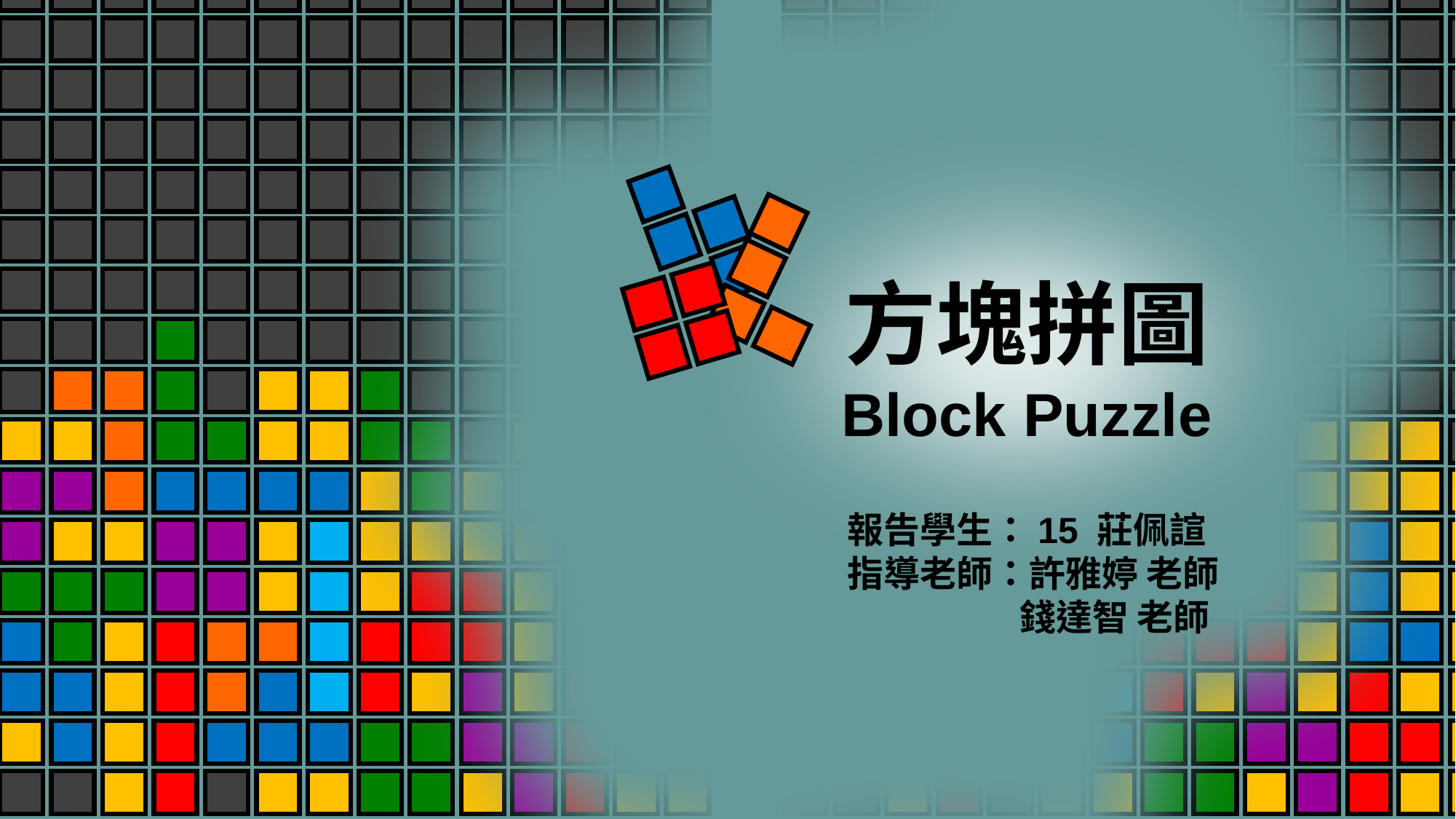

方塊拼圖
Block Puzzle

報告學生：15 莊佩諠
指導老師：許雅婷 老師
                    錢達智 老師